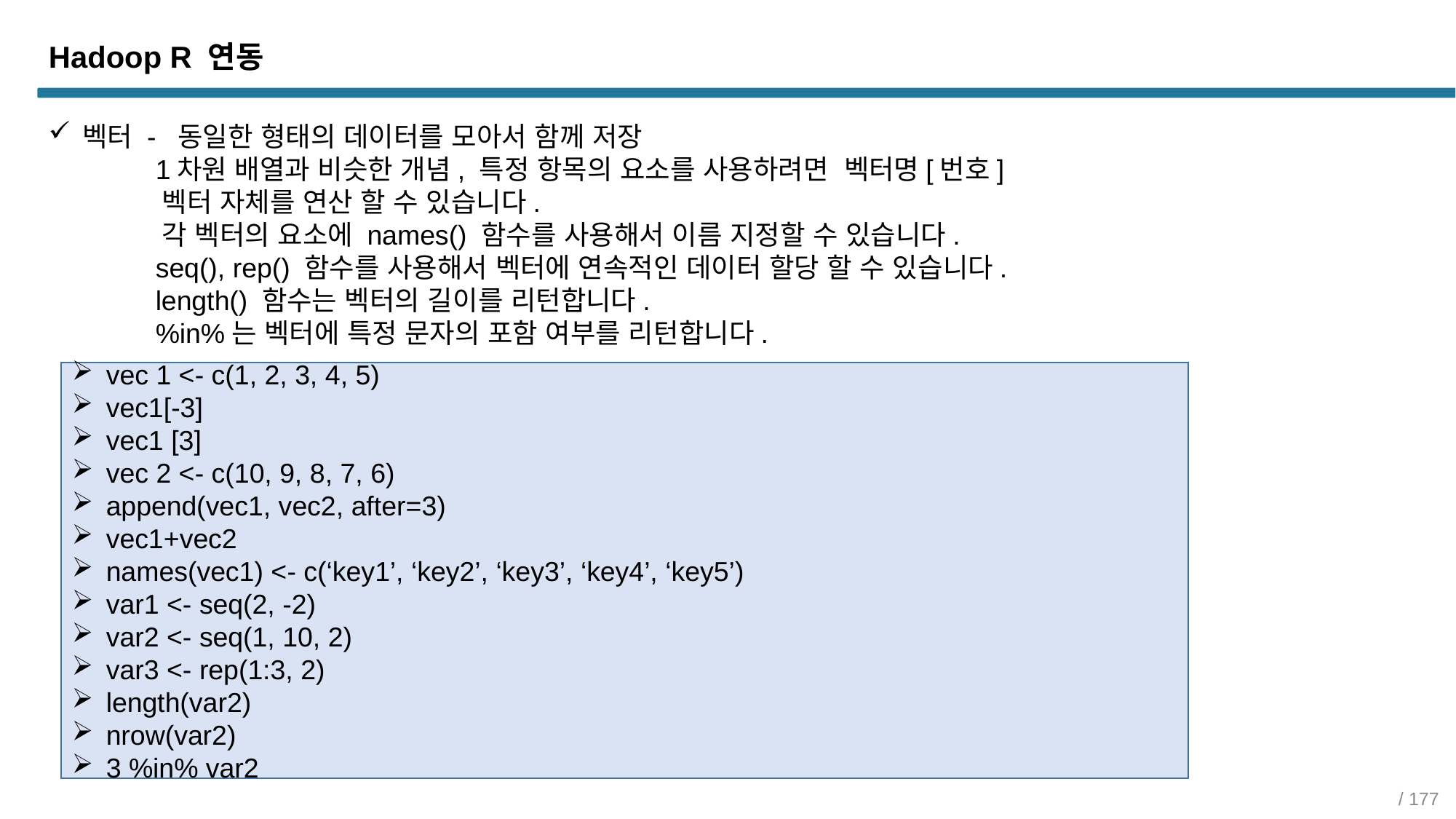

Hadoop R 연동
벡터 -  동일한 형태의 데이터를 모아서 함께 저장
              1차원 배열과 비슷한 개념, 특정 항목의 요소를 사용하려면  벡터명[번호]
              벡터 자체를 연산 할 수 있습니다.
              각 벡터의 요소에 names() 함수를 사용해서 이름 지정할 수 있습니다.
              seq(), rep() 함수를 사용해서 벡터에 연속적인 데이터 할당 할 수 있습니다.
              length() 함수는 벡터의 길이를 리턴합니다.
              %in%는 벡터에 특정 문자의 포함 여부를 리턴합니다.
vec 1 <- c(1, 2, 3, 4, 5)
vec1[-3]
vec1 [3]
vec 2 <- c(10, 9, 8, 7, 6)
append(vec1, vec2, after=3)
vec1+vec2
names(vec1) <- c(‘key1’, ‘key2’, ‘key3’, ‘key4’, ‘key5’)
var1 <- seq(2, -2)
var2 <- seq(1, 10, 2)
var3 <- rep(1:3, 2)
length(var2)
nrow(var2)
3 %in% var2
/ 177